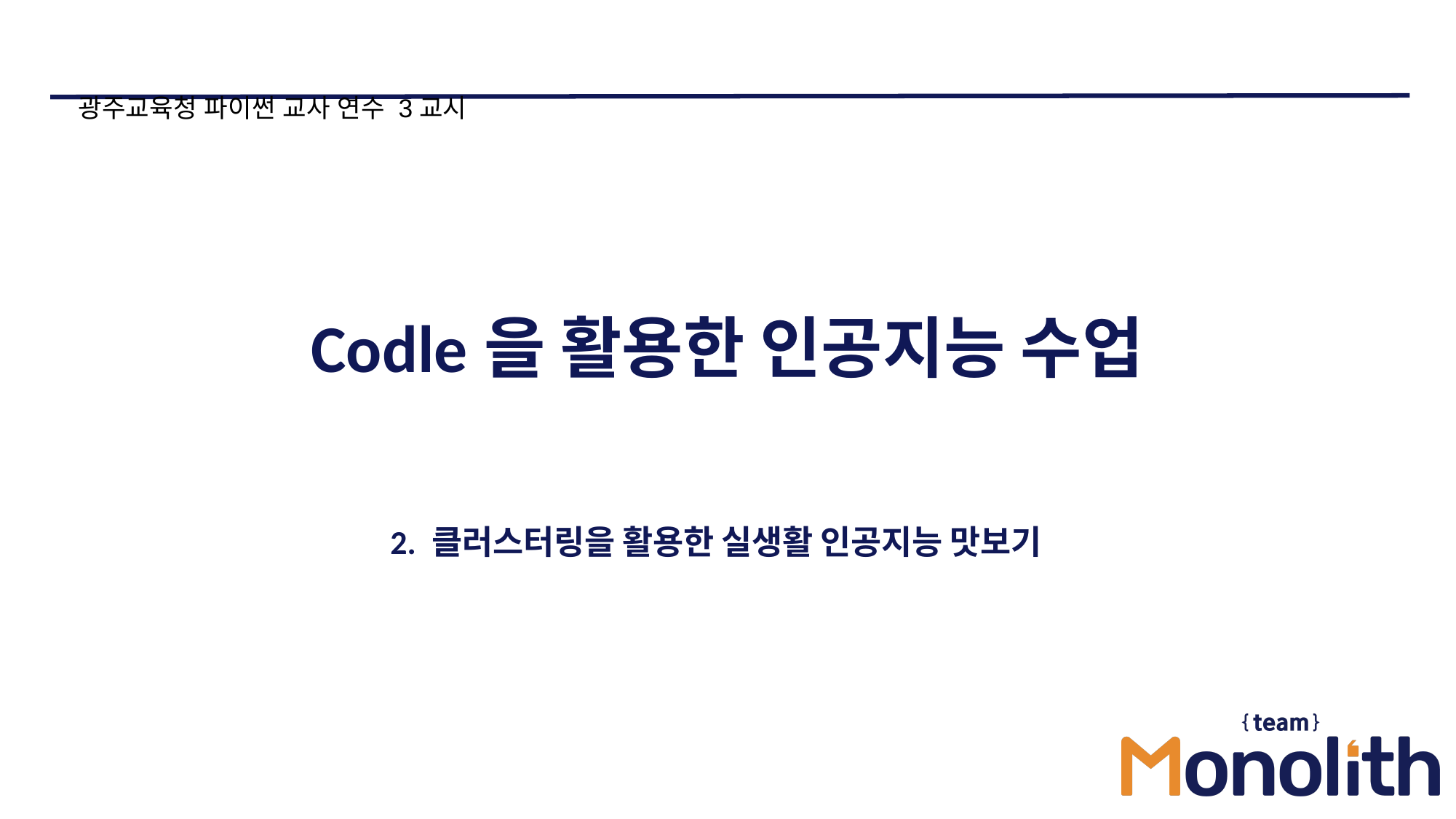

광주교육청 파이썬 교사 연수 3교시
# Codle을 활용한 인공지능 수업

2. 클러스터링을 활용한 실생활 인공지능 맛보기